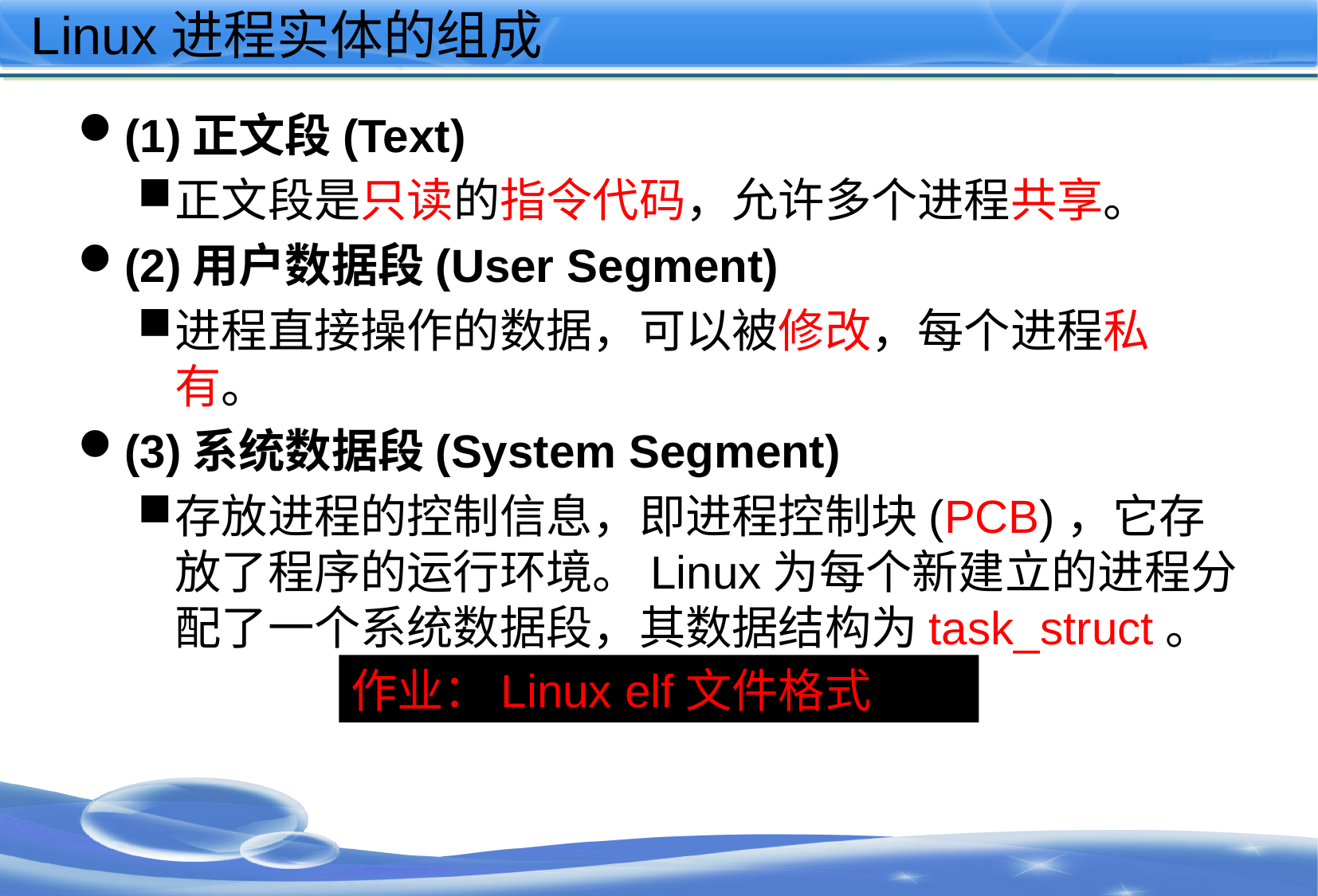

# Linux进程实体的组成
(1)正文段(Text)
正文段是只读的指令代码，允许多个进程共享。
(2)用户数据段(User Segment)
进程直接操作的数据，可以被修改，每个进程私有。
(3)系统数据段(System Segment)
存放进程的控制信息，即进程控制块(PCB)，它存放了程序的运行环境。Linux为每个新建立的进程分配了一个系统数据段，其数据结构为task_struct。
作业：Linux elf文件格式